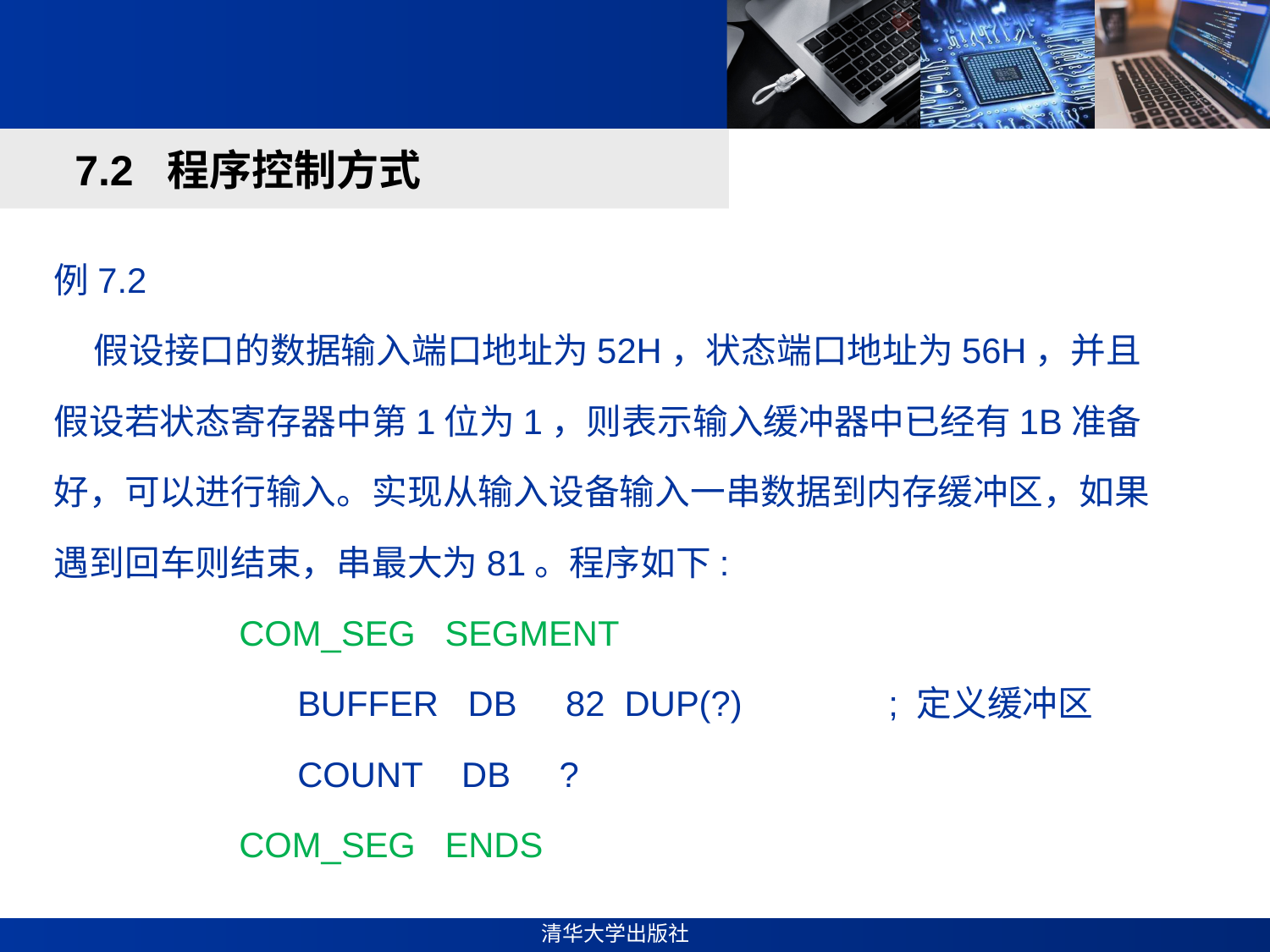

#
7.2  程序控制方式
例7.2
    假设接口的数据输入端口地址为52H，状态端口地址为56H，并且假设若状态寄存器中第1位为1，则表示输入缓冲器中已经有1B准备好，可以进行输入。实现从输入设备输入一串数据到内存缓冲区，如果遇到回车则结束，串最大为81。程序如下:
                   COM_SEG   SEGMENT
                         BUFFER   DB     82  DUP(?)               ; 定义缓冲区
                         COUNT    DB     ?
                   COM_SEG   ENDS